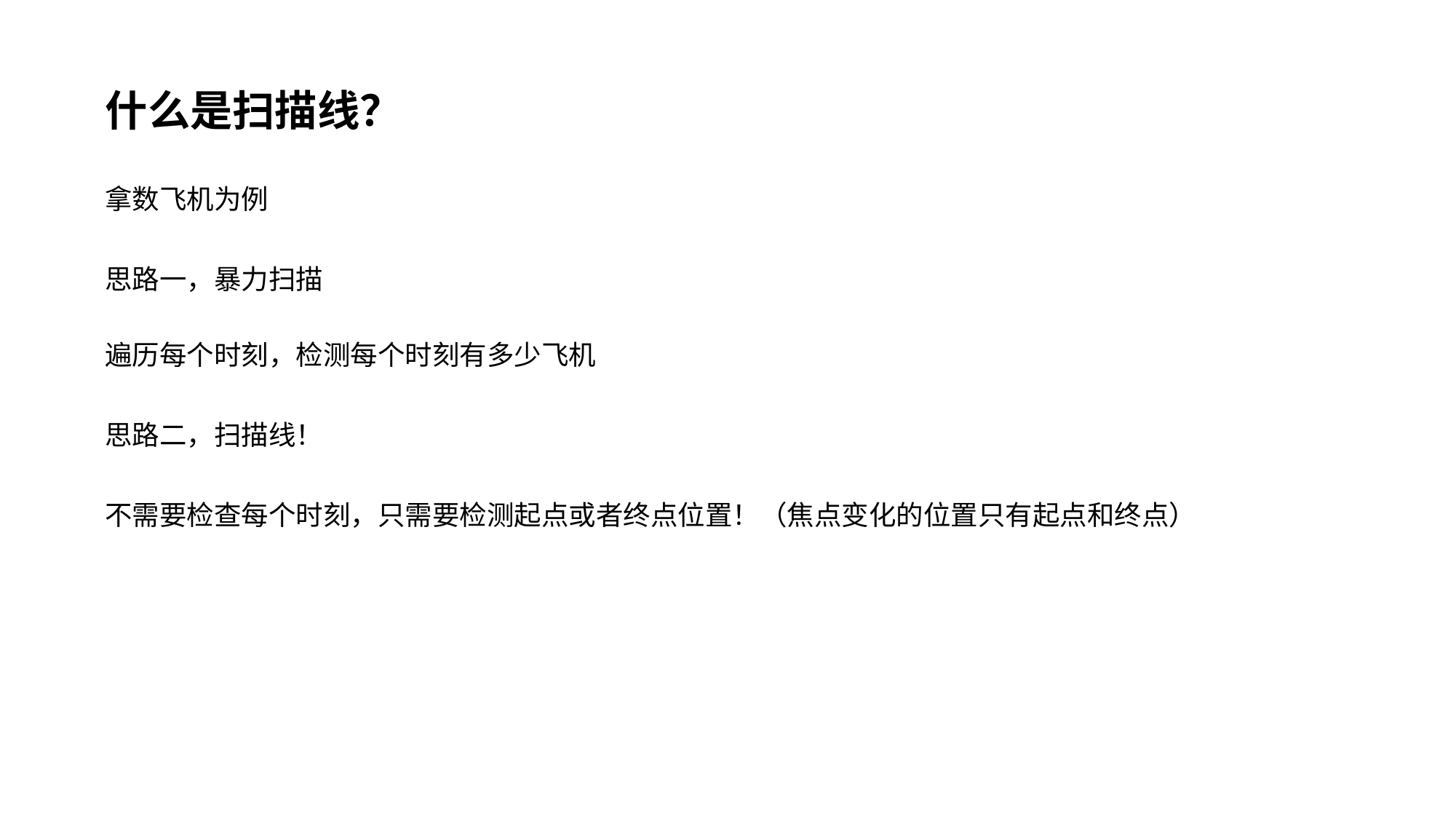

什么是扫描线？
拿数飞机为例
思路一，暴力扫描
遍历每个时刻，检测每个时刻有多少飞机
思路二，扫描线！
不需要检查每个时刻，只需要检测起点或者终点位置！（焦点变化的位置只有起点和终点）